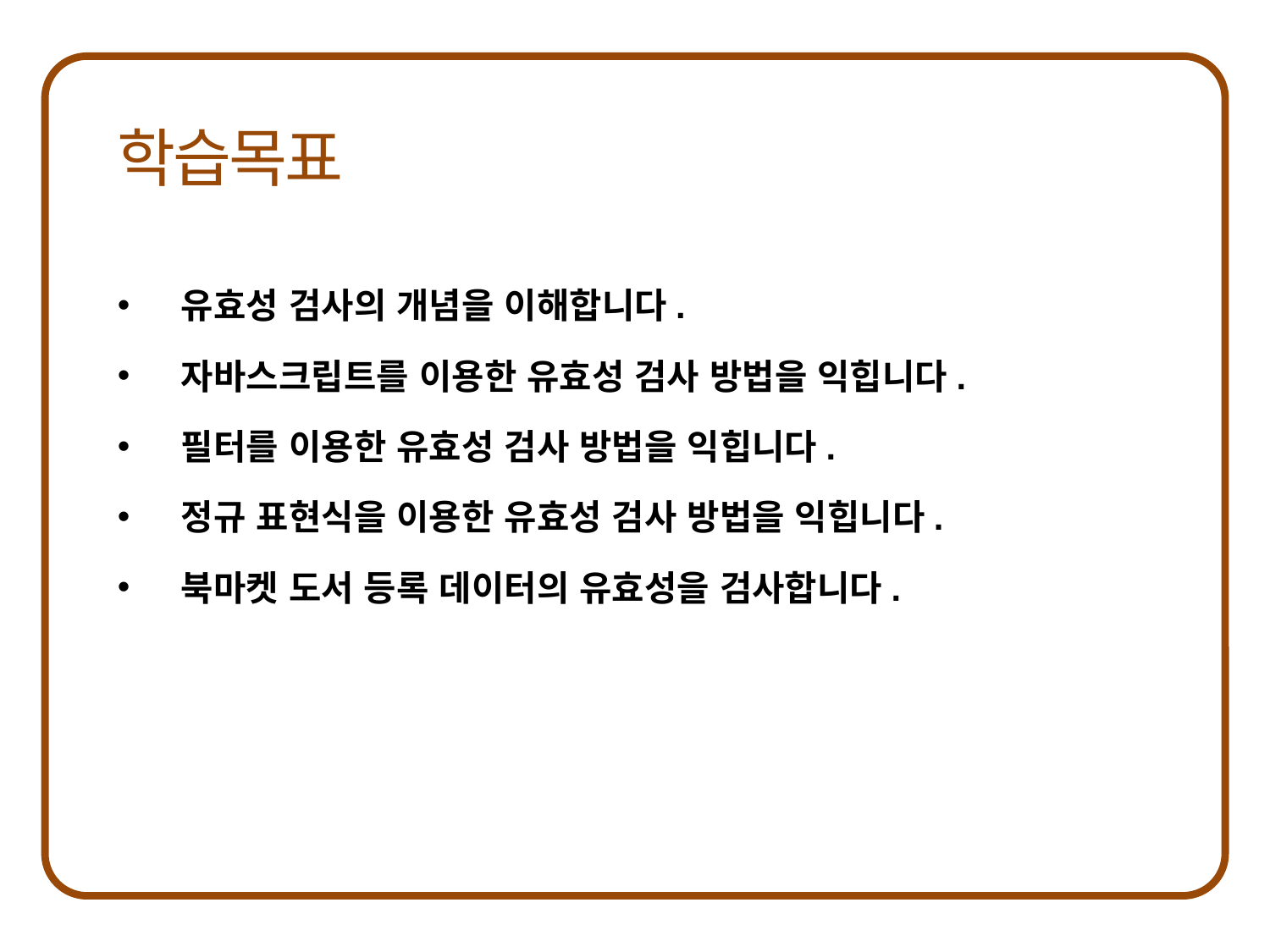

유효성 검사의 개념을 이해합니다.
자바스크립트를 이용한 유효성 검사 방법을 익힙니다.
필터를 이용한 유효성 검사 방법을 익힙니다.
정규 표현식을 이용한 유효성 검사 방법을 익힙니다.
북마켓 도서 등록 데이터의 유효성을 검사합니다.